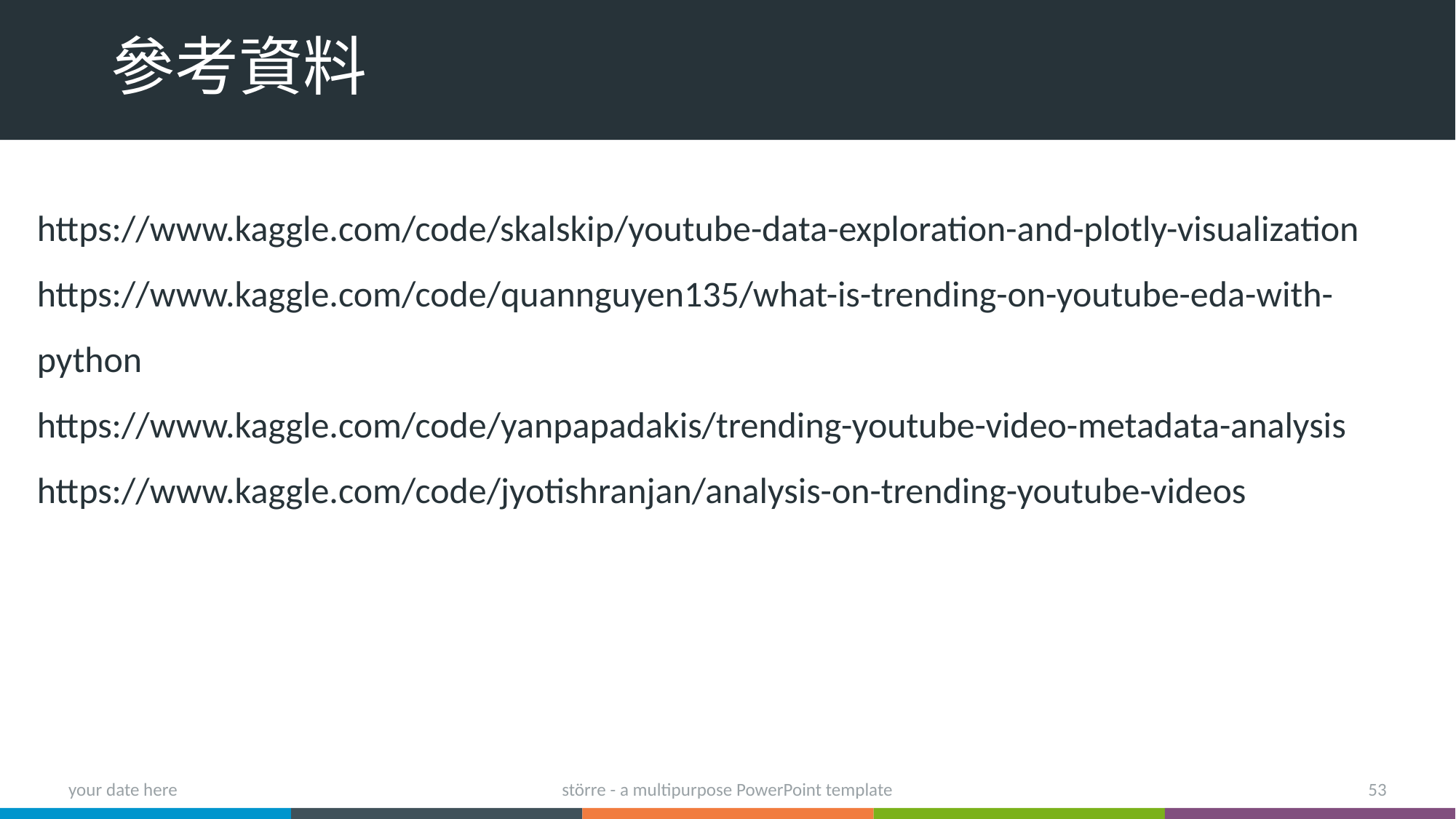

# 參考資料
https://www.kaggle.com/code/skalskip/youtube-data-exploration-and-plotly-visualization
https://www.kaggle.com/code/quannguyen135/what-is-trending-on-youtube-eda-with-python
https://www.kaggle.com/code/yanpapadakis/trending-youtube-video-metadata-analysis
https://www.kaggle.com/code/jyotishranjan/analysis-on-trending-youtube-videos
your date here
större - a multipurpose PowerPoint template
53